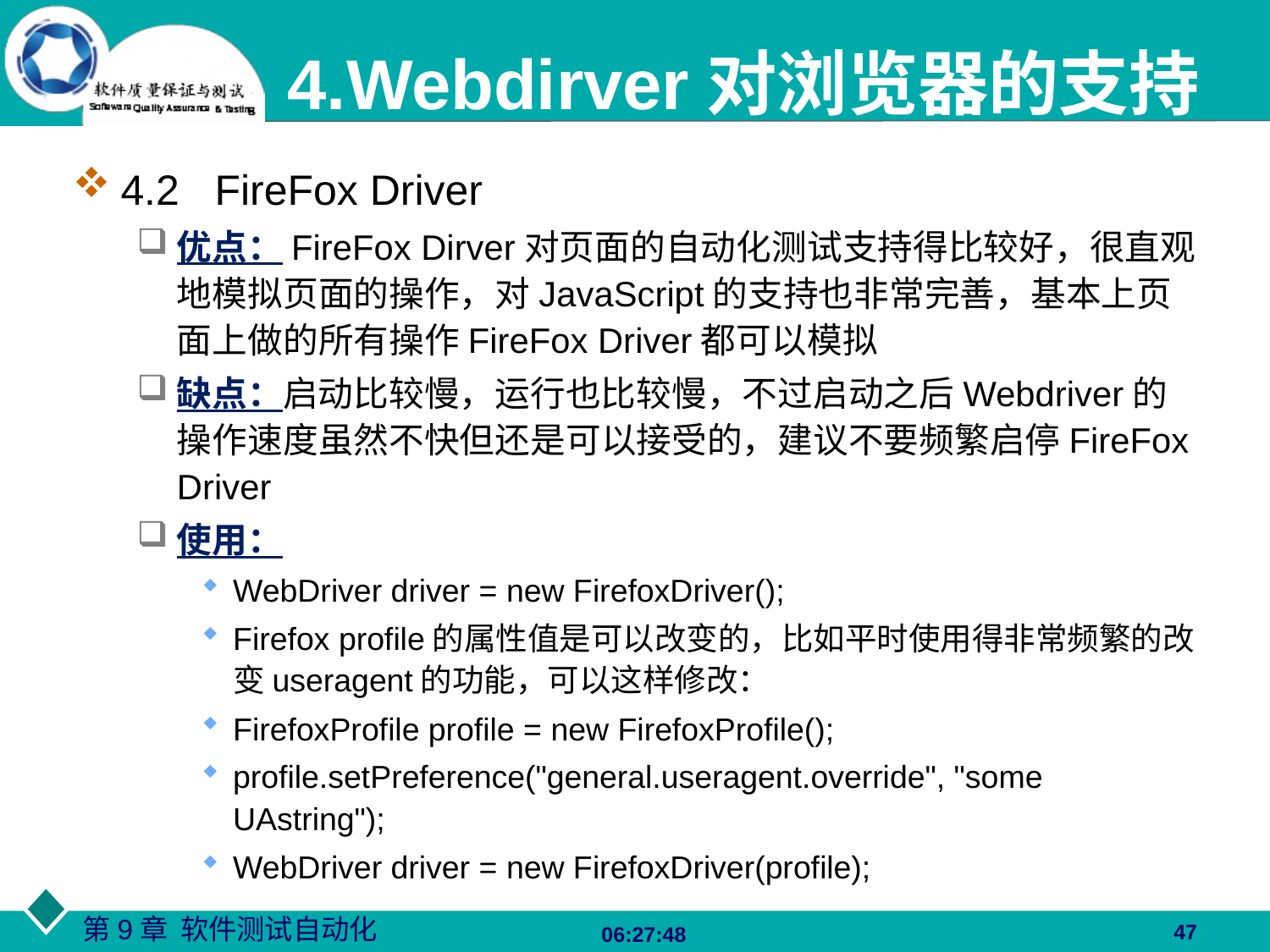

# 4.Webdirver对浏览器的支持
4.2   FireFox Driver
优点：FireFox Dirver对页面的自动化测试支持得比较好，很直观地模拟页面的操作，对JavaScript的支持也非常完善，基本上页面上做的所有操作FireFox Driver都可以模拟
缺点：启动比较慢，运行也比较慢，不过启动之后Webdriver的操作速度虽然不快但还是可以接受的，建议不要频繁启停FireFox Driver
使用：
WebDriver driver = new FirefoxDriver();
Firefox profile的属性值是可以改变的，比如平时使用得非常频繁的改变useragent的功能，可以这样修改：
FirefoxProfile profile = new FirefoxProfile();
profile.setPreference("general.useragent.override", "some UAstring");
WebDriver driver = new FirefoxDriver(profile);
47
06:27:48